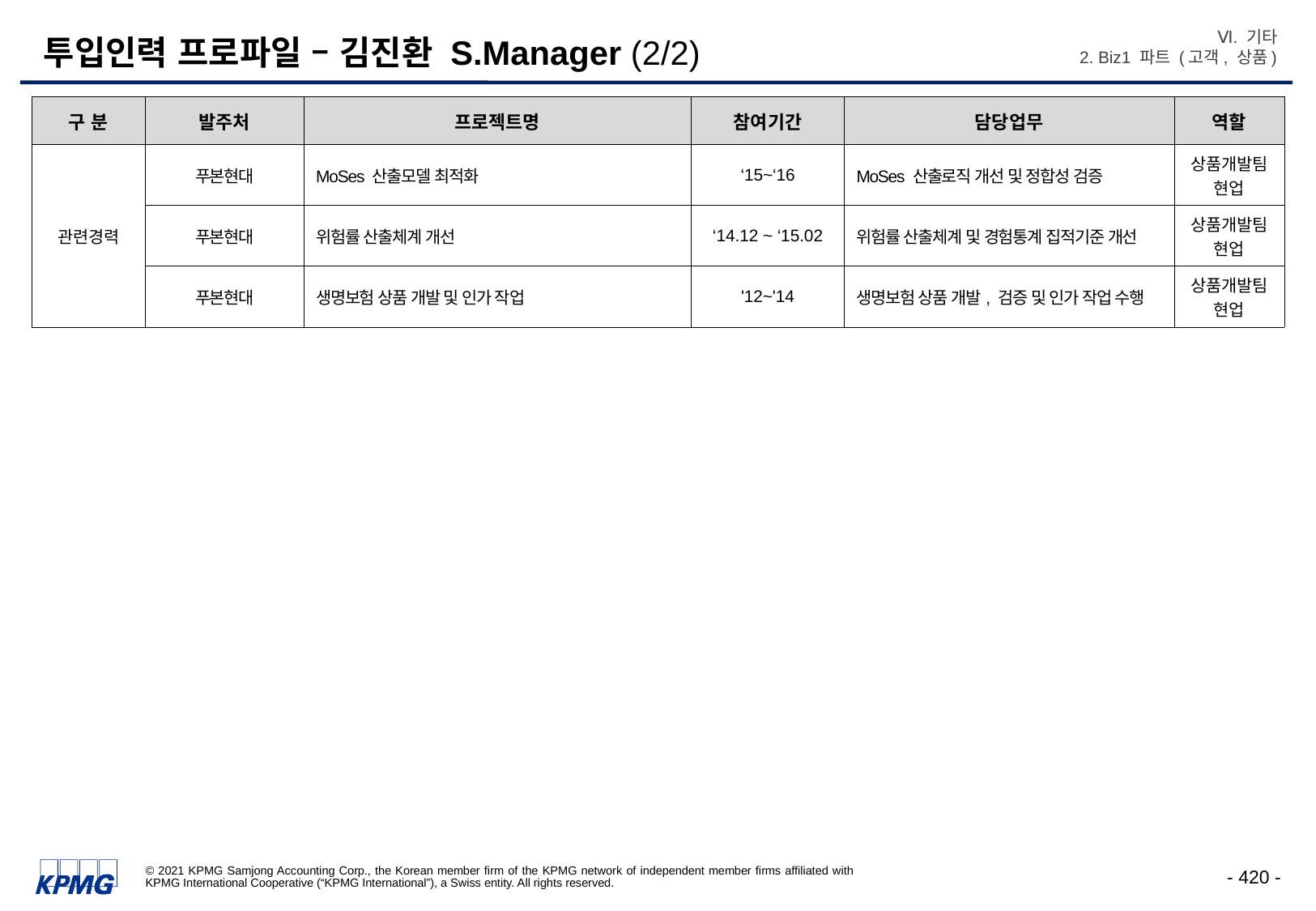

Ⅵ. 기타
2. Biz1 파트 (고객, 상품)
# 투입인력 프로파일 – 김진환 S.Manager (2/2)
| 구 분 | 발주처 | 프로젝트명 | 참여기간 | 담당업무 | 역할 |
| --- | --- | --- | --- | --- | --- |
| 관련경력 | 푸본현대 | MoSes 산출모델 최적화 | ‘15~‘16 | MoSes 산출로직 개선 및 정합성 검증 | 상품개발팀 현업 |
|  | 푸본현대 | 위험률 산출체계 개선 | ‘14.12 ~ ‘15.02 | 위험률 산출체계 및 경험통계 집적기준 개선 | 상품개발팀 현업 |
|  | 푸본현대 | 생명보험 상품 개발 및 인가 작업 | '12~'14 | 생명보험 상품 개발, 검증 및 인가 작업 수행 | 상품개발팀 현업 |